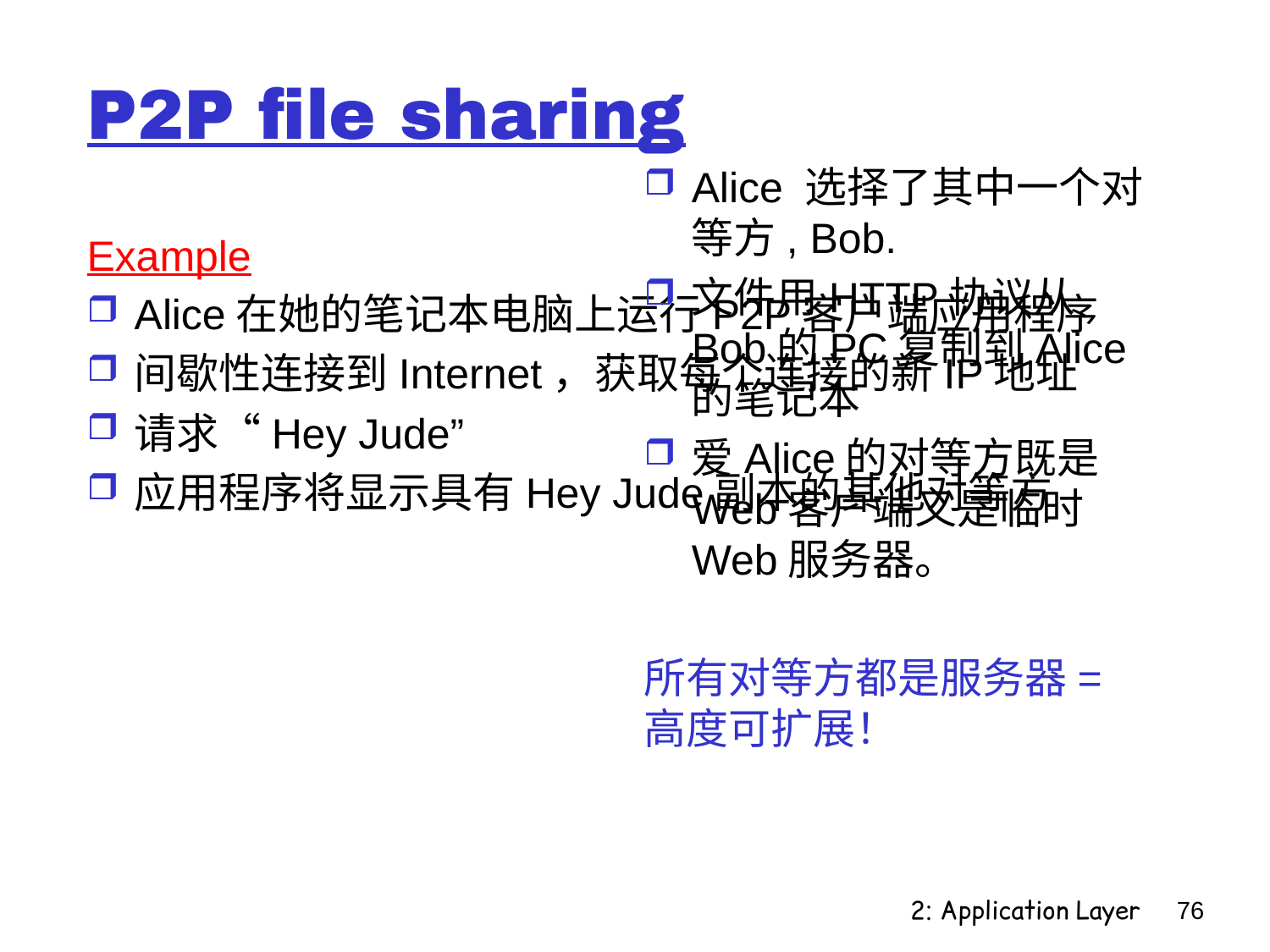

# P2P file sharing
Alice 选择了其中一个对等方, Bob.
文件用HTTP协议从Bob的PC复制到Alice的笔记本
爱Alice的对等方既是Web客户端又是临时Web服务器。

所有对等方都是服务器=高度可扩展！
Example
Alice在她的笔记本电脑上运行P2P客户端应用程序
间歇性连接到Internet，获取每个连接的新IP地址
请求“Hey Jude”
应用程序将显示具有Hey Jude副本的其他对等方

2: Application Layer
76